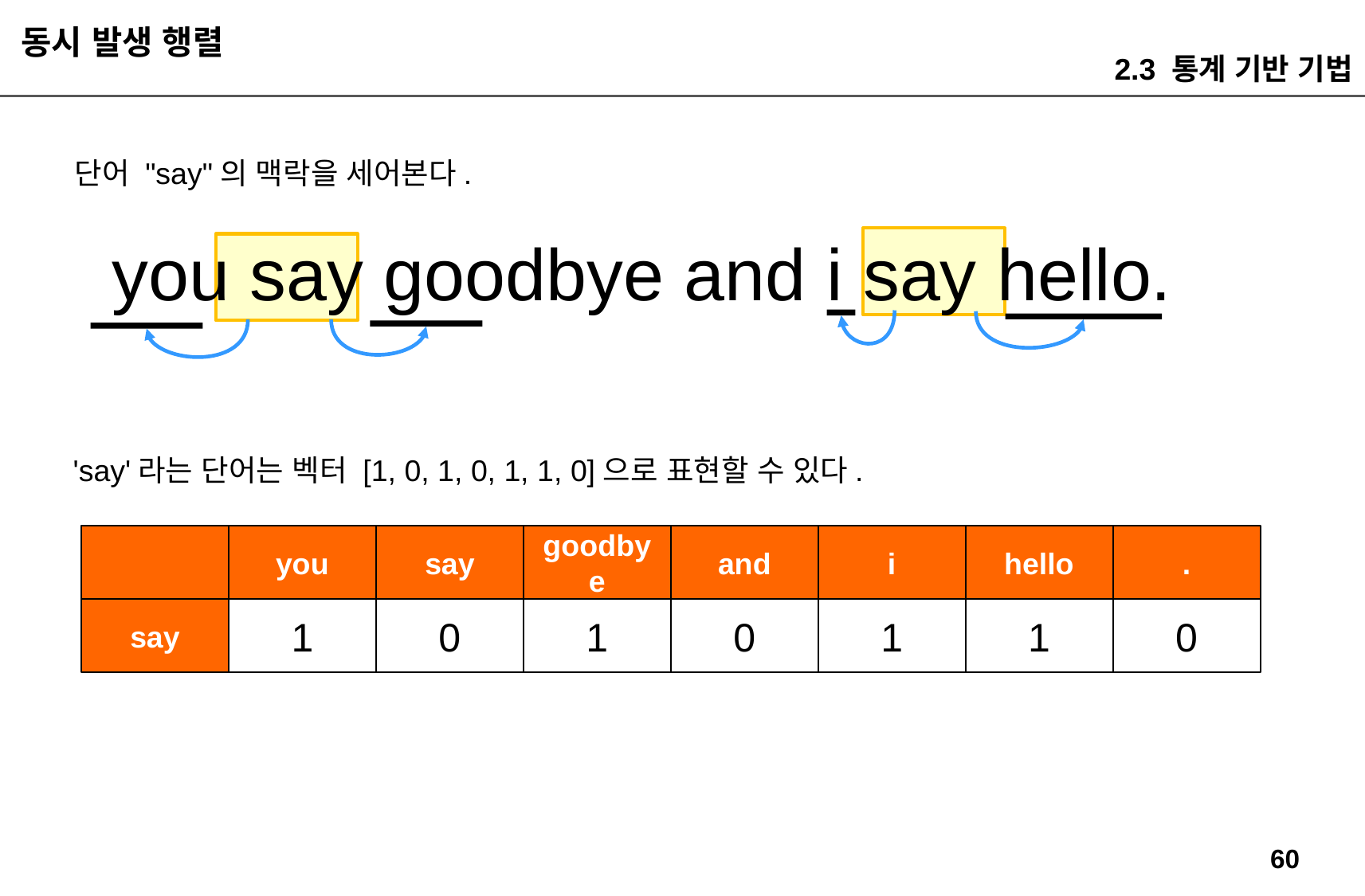

동시 발생 행렬
2.3 통계 기반 기법
단어 "say"의 맥락을 세어본다.
you say goodbye and i say hello.

'say'라는 단어는 벡터 [1, 0, 1, 0, 1, 1, 0]으로 표현할 수 있다.

you
say
goodbye
and
i
hello
.
say
1
0
1
0
1
1
0